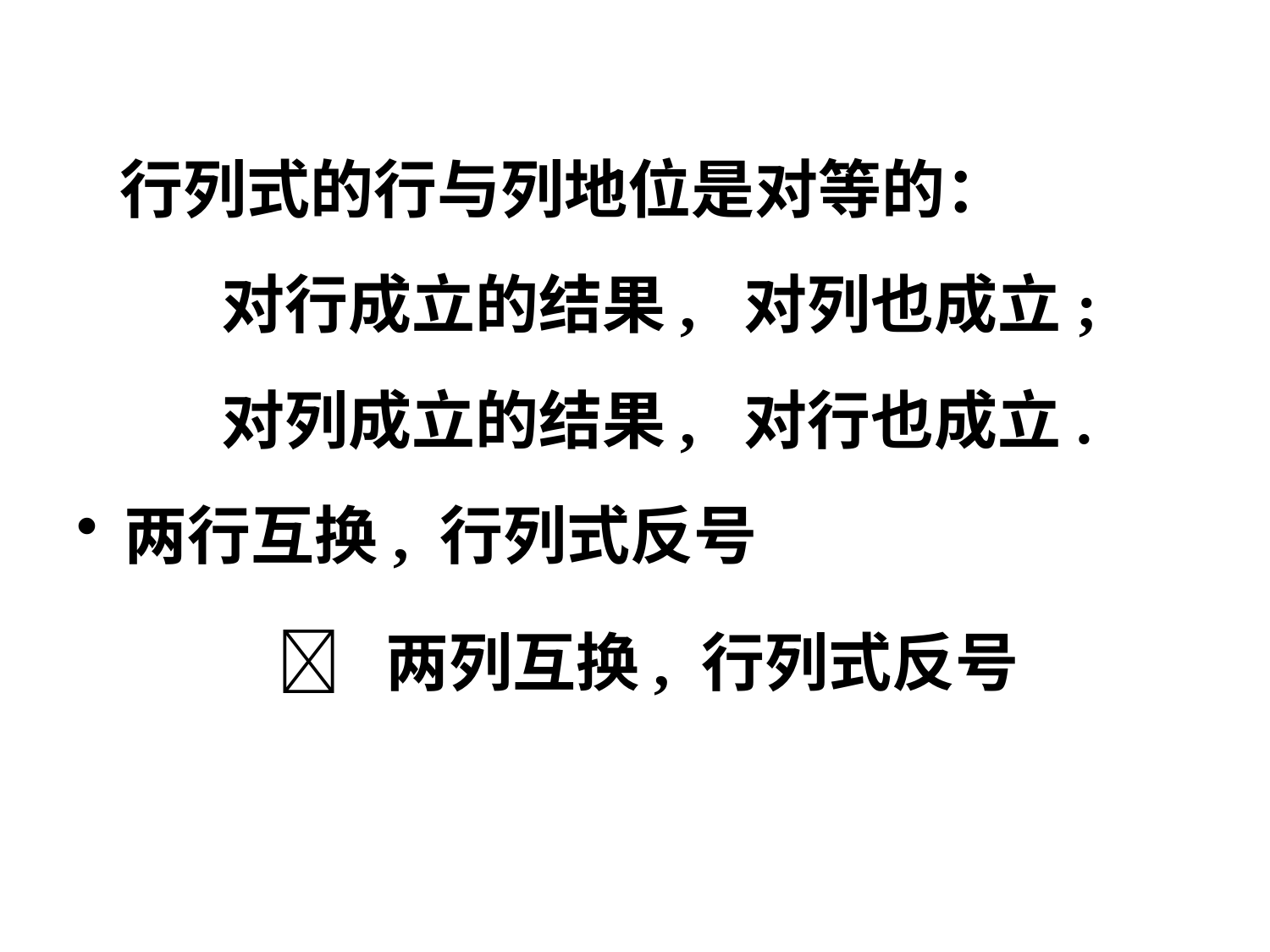

行列式的行与列地位是对等的：
         对行成立的结果,  对列也成立;
         对列成立的结果,  对行也成立.
两行互换, 行列式反号
              ⇔  两列互换, 行列式反号